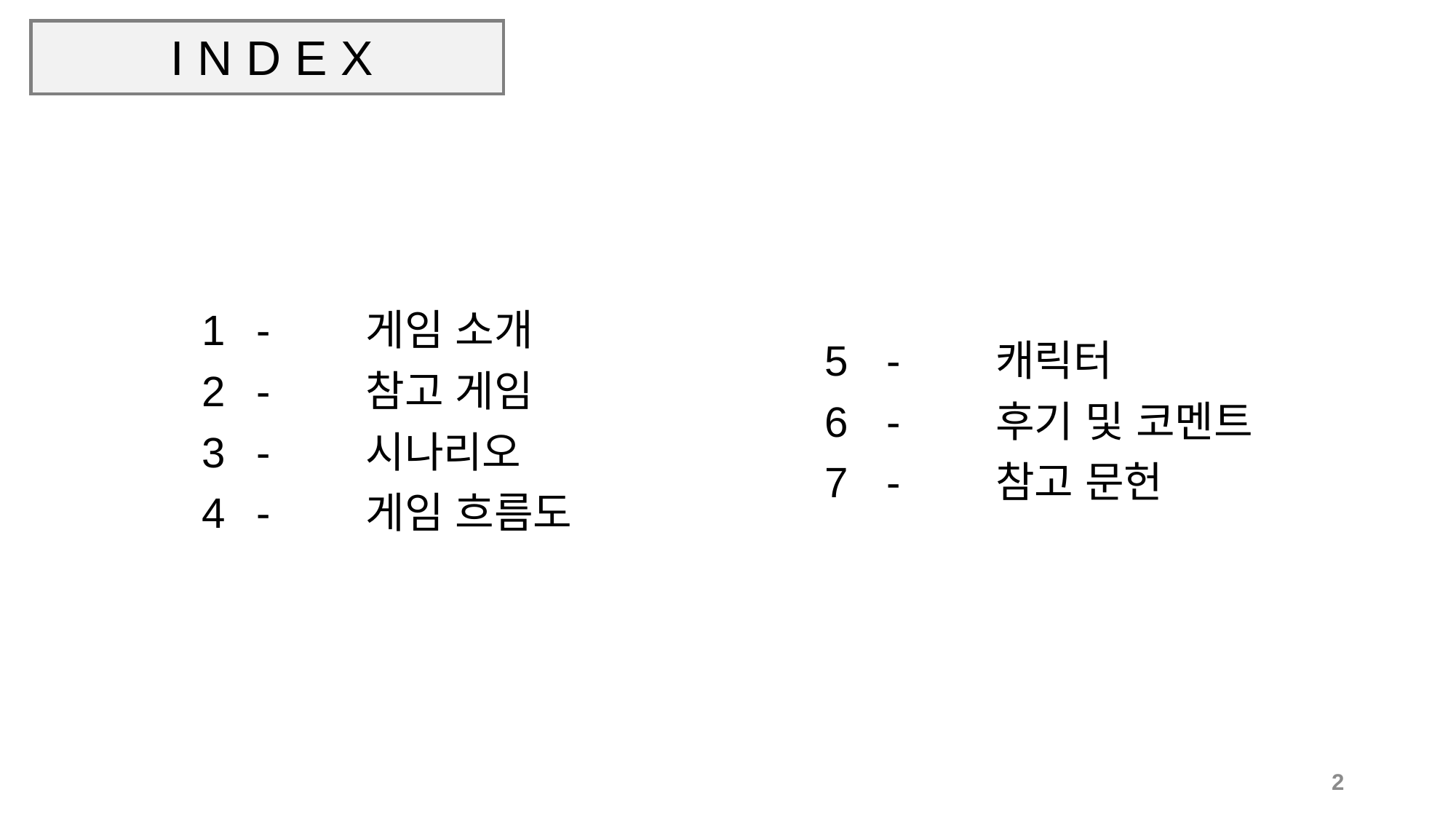

# I N D E X
-	게임 소개
-	참고 게임
-	시나리오
- 	게임 흐름도
-	캐릭터
-	후기 및 코멘트
-	참고 문헌
2